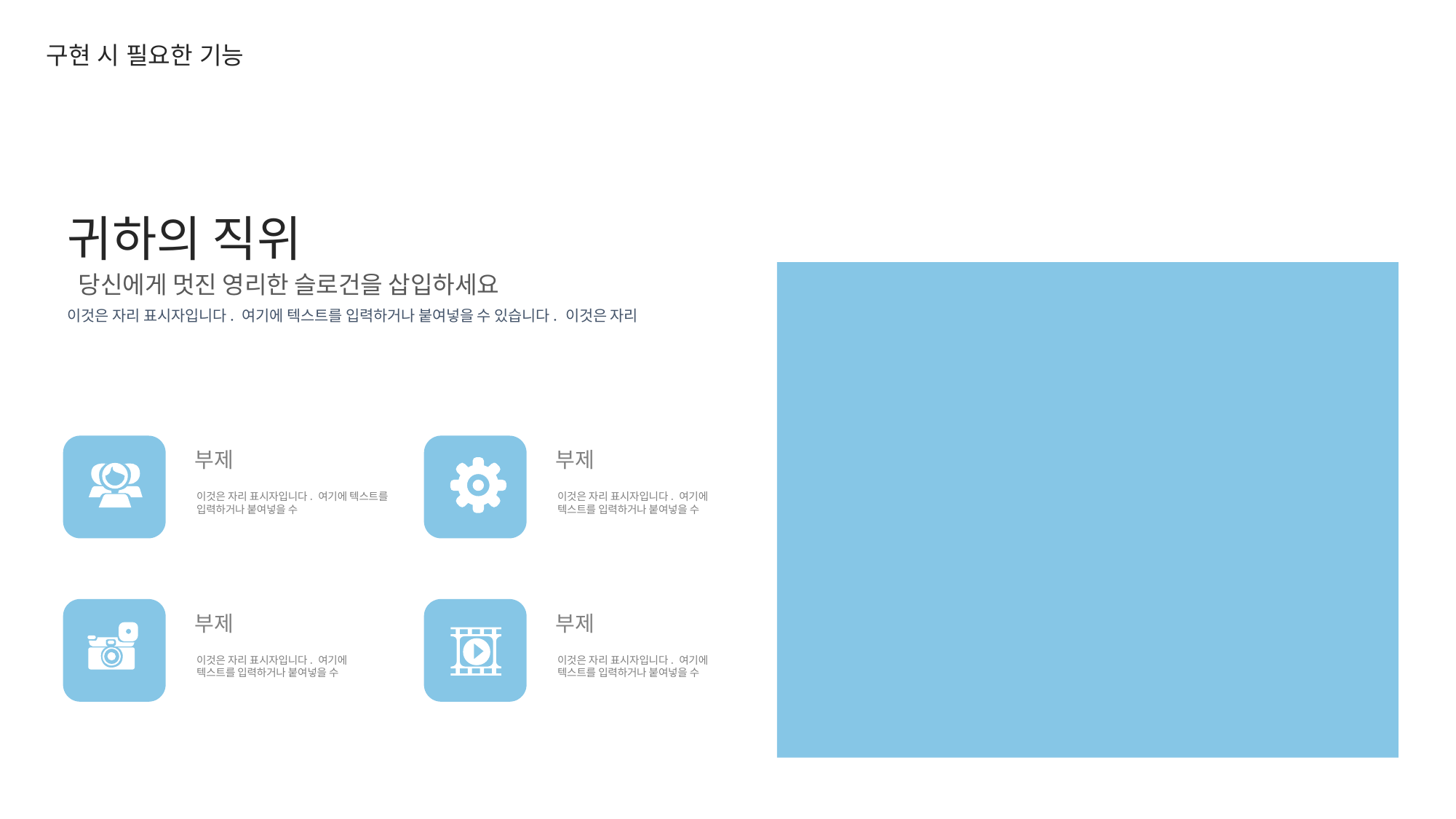

구현 시 필요한 기능
귀하의 직위

당신에게 멋진 영리한 슬로건을 삽입하세요
이것은 자리 표시자입니다. 여기에 텍스트를 입력하거나 붙여넣을 수 있습니다. 이것은 자리

부제
이것은 자리 표시자입니다. 여기에 텍스트를 입력하거나 붙여넣을 수
부제
이것은 자리 표시자입니다. 여기에 텍스트를 입력하거나 붙여넣을 수

부제
이것은 자리 표시자입니다. 여기에 텍스트를 입력하거나 붙여넣을 수
부제
이것은 자리 표시자입니다. 여기에 텍스트를 입력하거나 붙여넣을 수